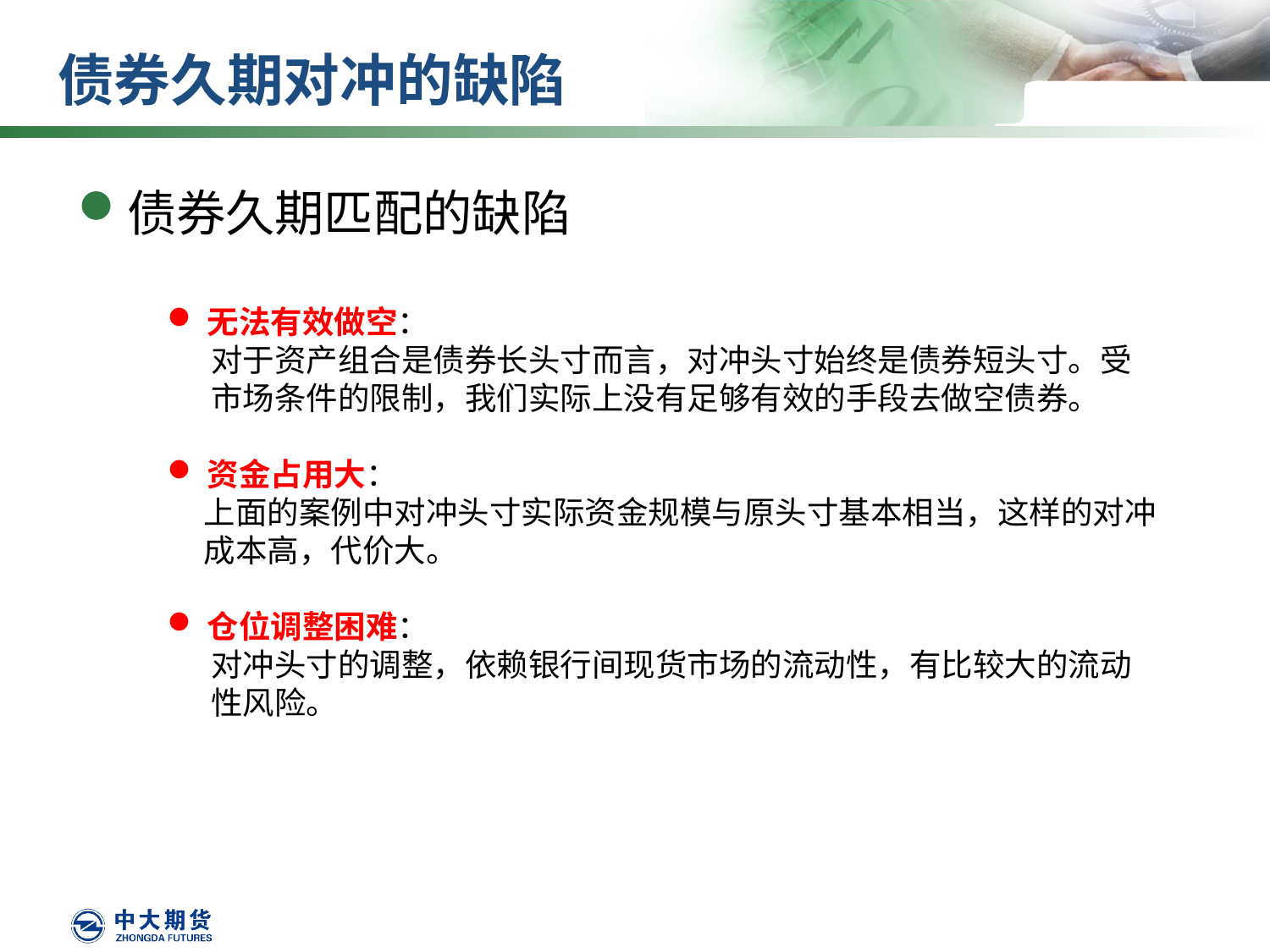

# 债券久期对冲的缺陷
债券久期匹配的缺陷
无法有效做空：
     对于资产组合是债券长头寸而言，对冲头寸始终是债券短头寸。受
     市场条件的限制，我们实际上没有足够有效的手段去做空债券。

资金占用大：
    上面的案例中对冲头寸实际资金规模与原头寸基本相当，这样的对冲
    成本高，代价大。

仓位调整困难：
     对冲头寸的调整，依赖银行间现货市场的流动性，有比较大的流动
     性风险。